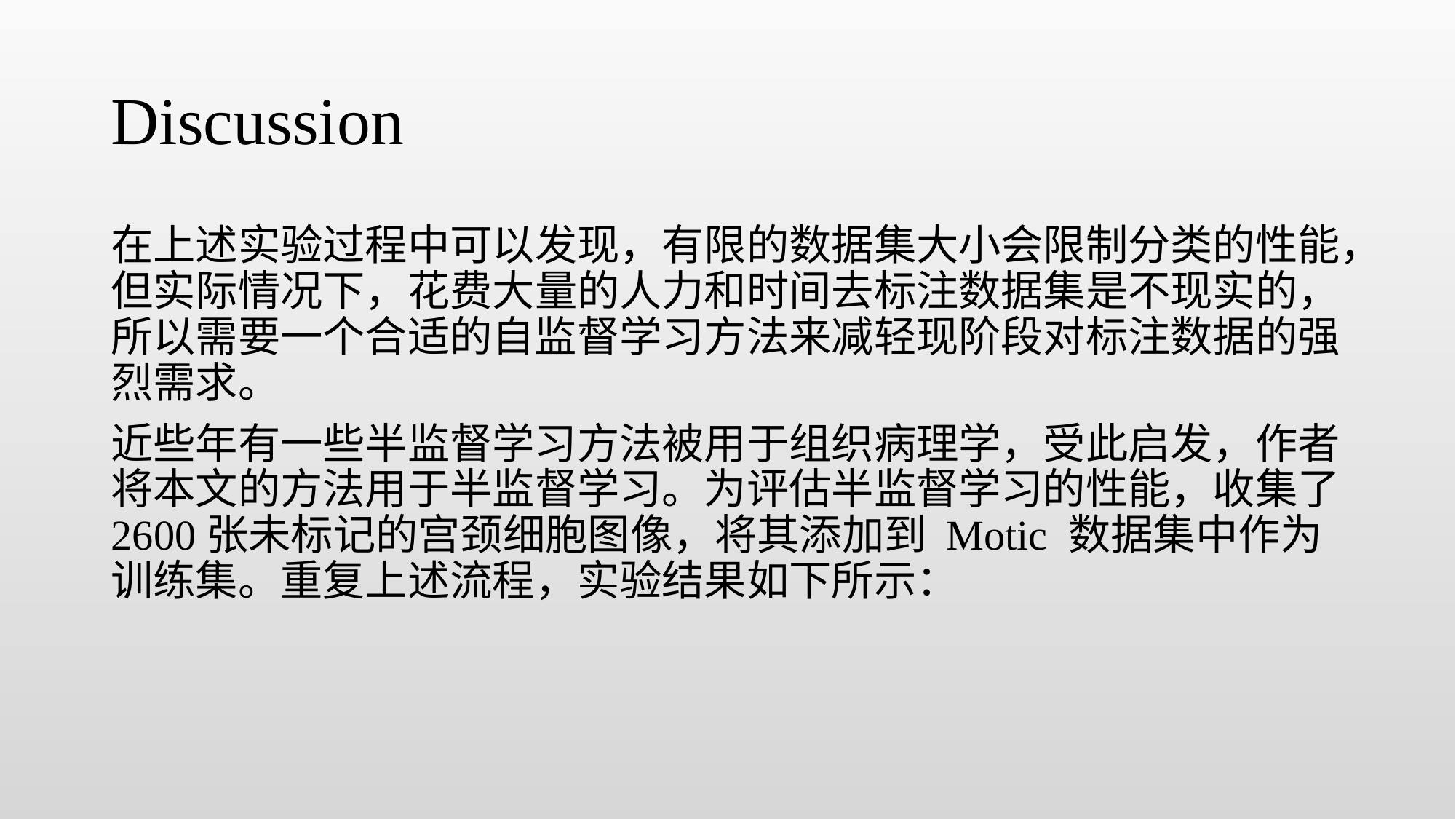

# Discussion
在上述实验过程中可以发现，有限的数据集大小会限制分类的性能，但实际情况下，花费大量的人力和时间去标注数据集是不现实的，所以需要一个合适的自监督学习方法来减轻现阶段对标注数据的强烈需求。
近些年有一些半监督学习方法被用于组织病理学，受此启发，作者将本文的方法用于半监督学习。为评估半监督学习的性能，收集了2600张未标记的宫颈细胞图像，将其添加到 Motic 数据集中作为训练集。重复上述流程，实验结果如下所示：